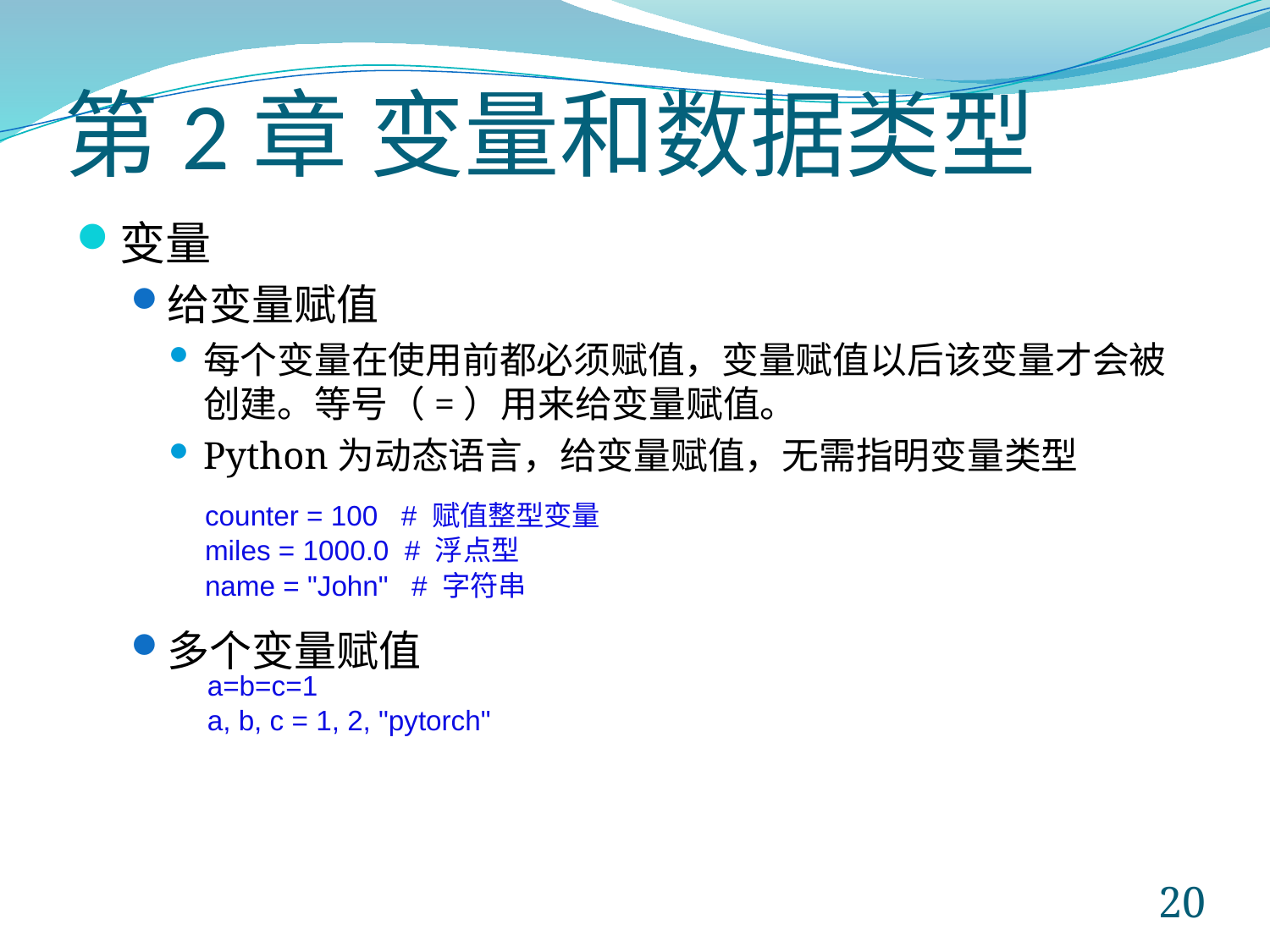

# 第2章 变量和数据类型
变量
给变量赋值
每个变量在使用前都必须赋值，变量赋值以后该变量才会被创建。等号（=）用来给变量赋值。
Python为动态语言，给变量赋值，无需指明变量类型

多个变量赋值

counter = 100   # 赋值整型变量
miles = 1000.0  # 浮点型
name = "John"   # 字符串
a=b=c=1
a, b, c = 1, 2, "pytorch"
20